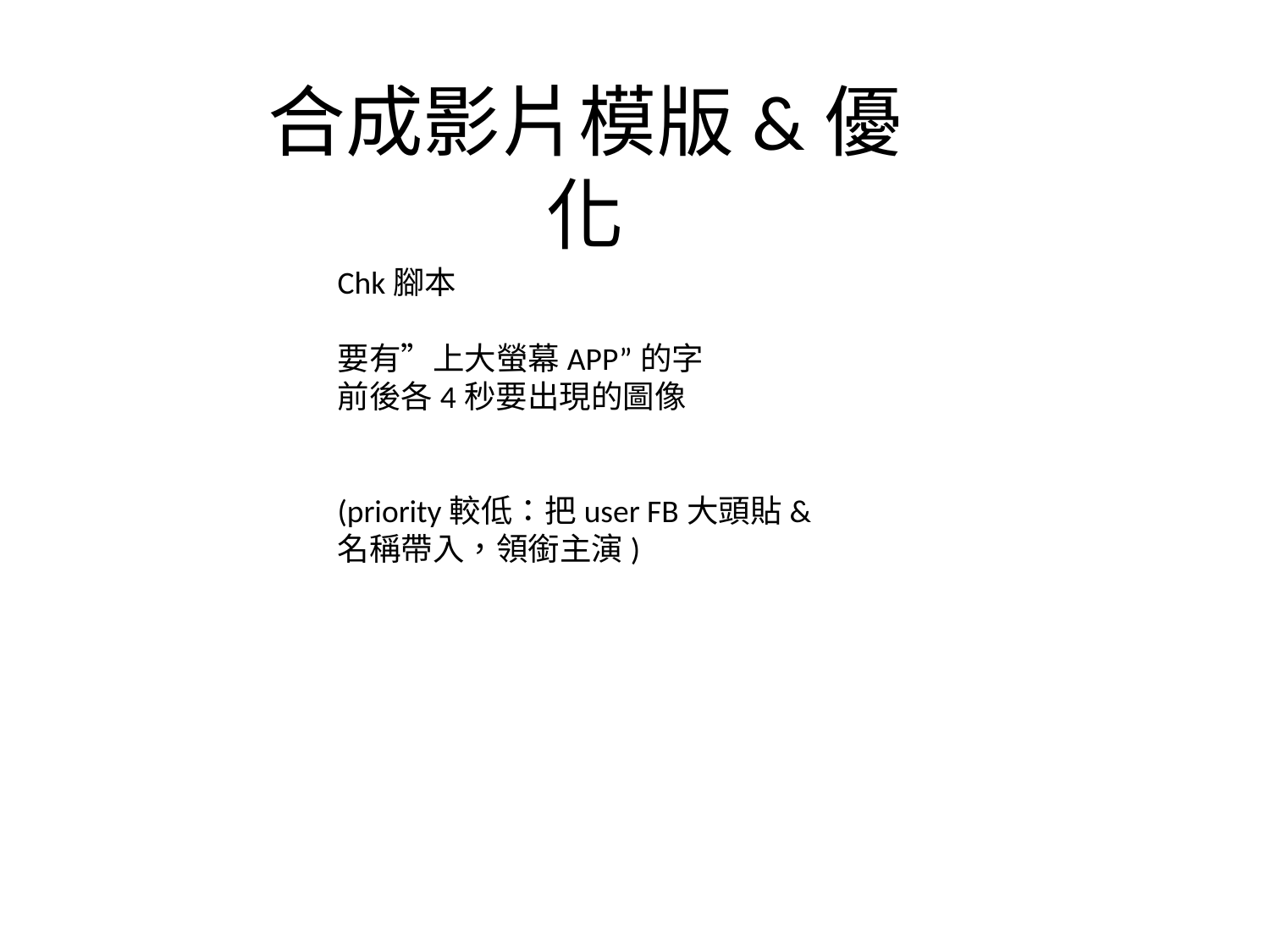

合成影片模版&優化
Chk腳本

要有”上大螢幕APP”的字
前後各4秒要出現的圖像

(priority較低：把user FB大頭貼&名稱帶入，領銜主演)